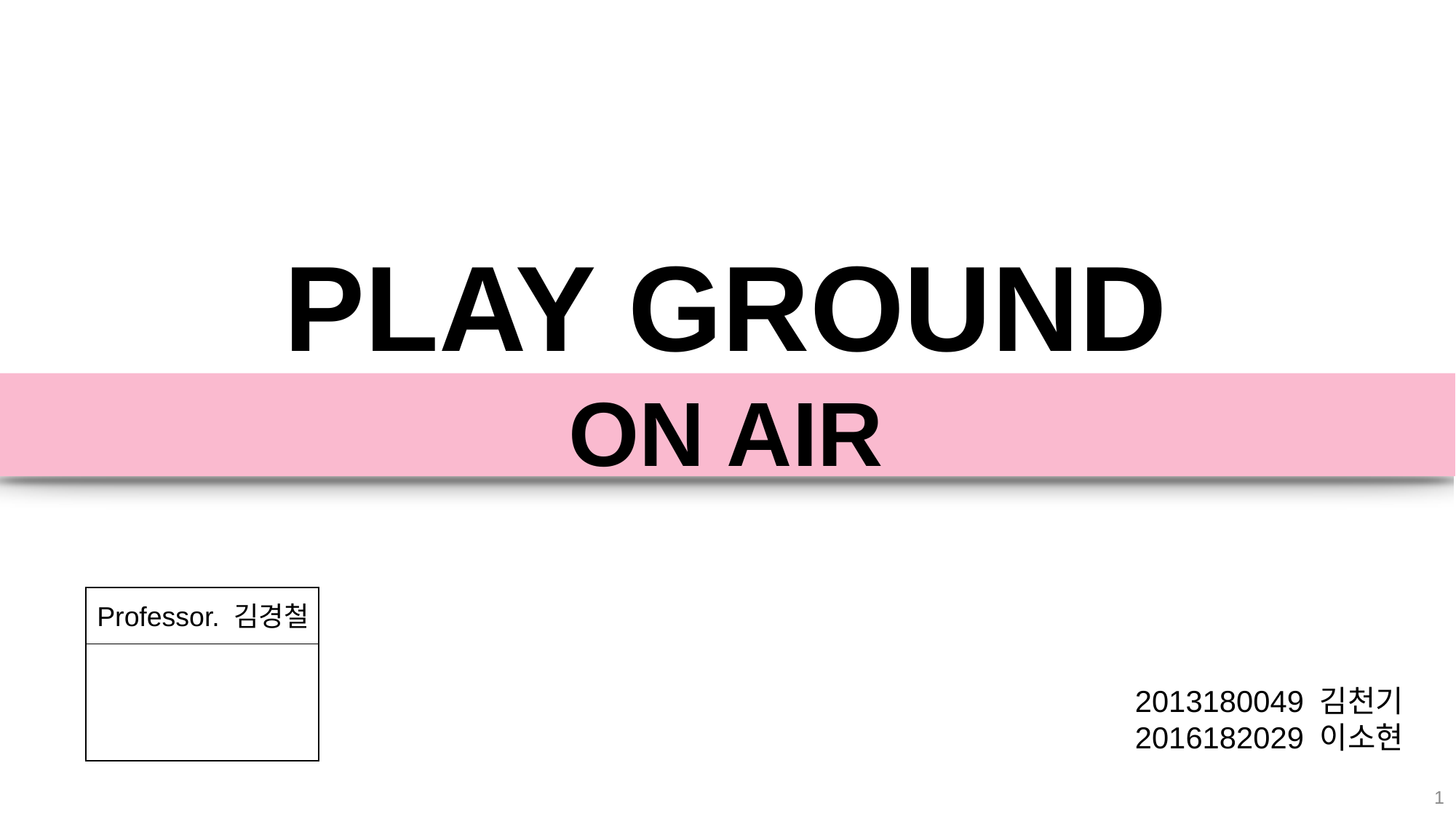

PLAY GROUND
ON AIR

Professor. 김경철
2013180049 김천기
2016182029 이소현
1